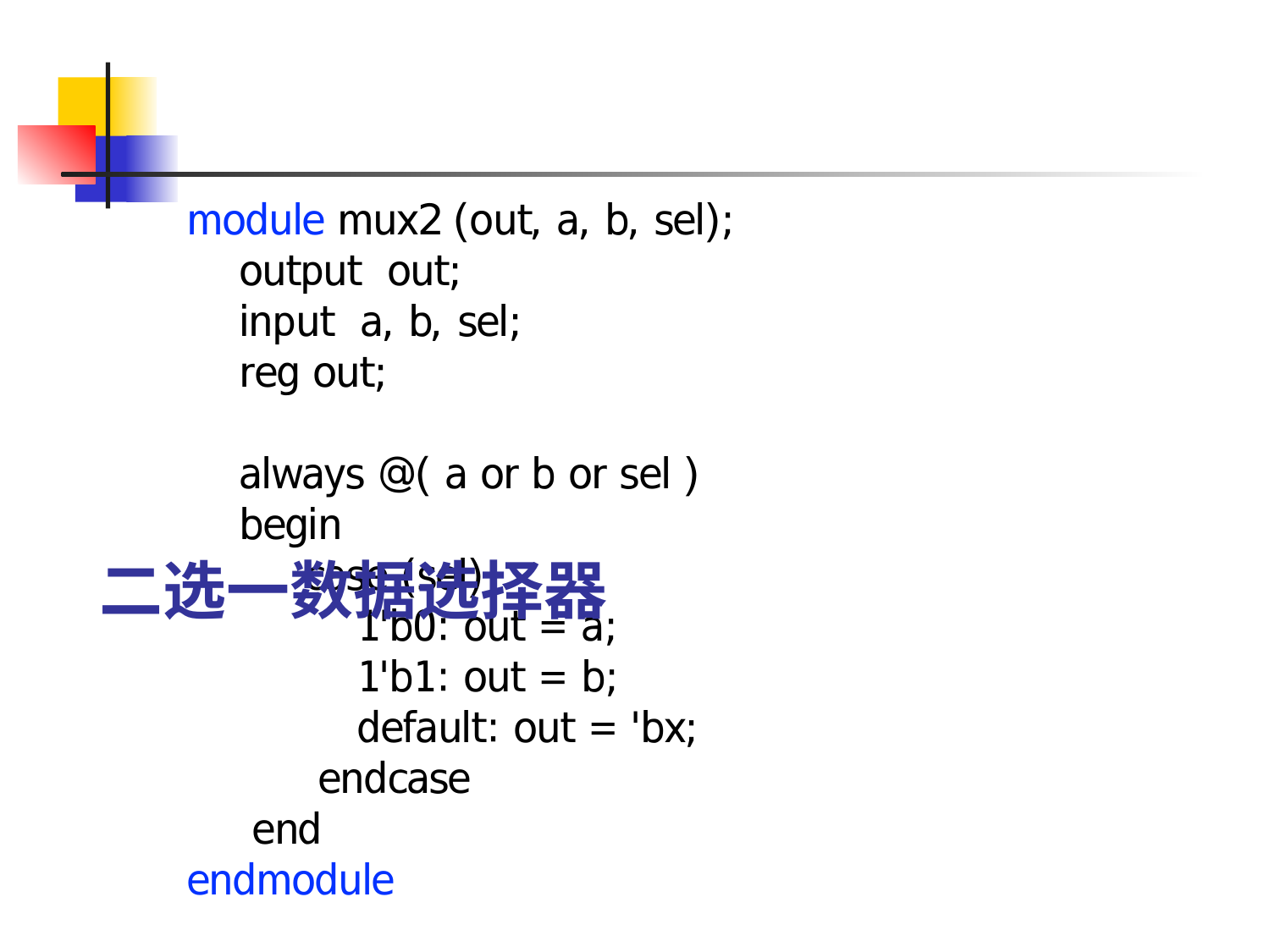

二选一数据选择器
module mux2 (out, a, b, sel);
    output  out;
    input  a, b, sel;
    reg out;

    always @( a or b or sel )
    begin
         case (sel)
             1'b0: out = a;
             1'b1: out = b;
             default: out = 'bx;
          endcase
     end
endmodule